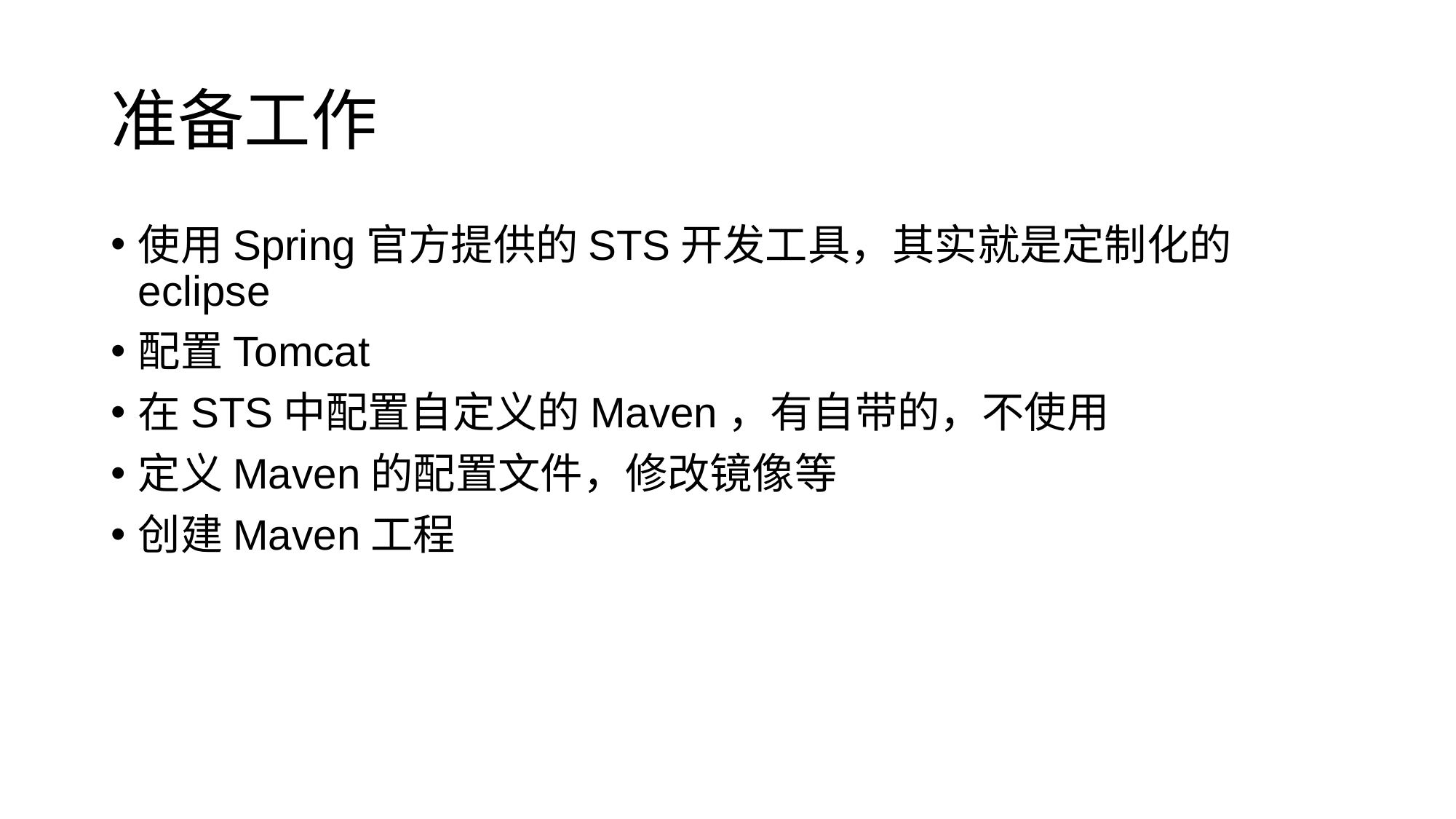

# 准备工作
使用Spring官方提供的STS开发工具，其实就是定制化的eclipse
配置Tomcat
在STS中配置自定义的Maven，有自带的，不使用
定义Maven的配置文件，修改镜像等
创建Maven工程